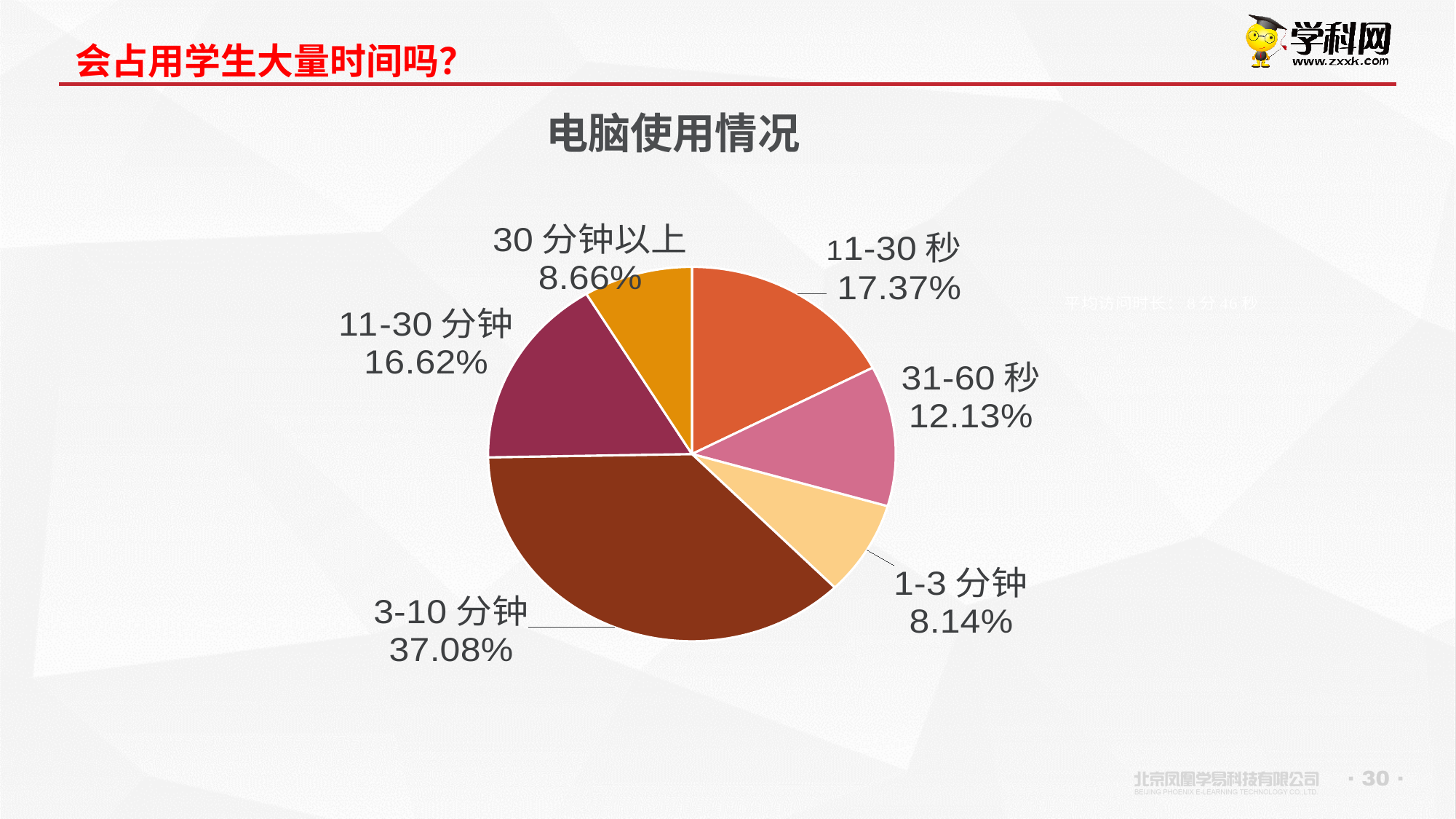

会占用学生大量时间吗？
# 电脑使用情况

### Chart

| Category |  |
|---|---|
| 11-30秒 | 0.17367126510533631 |
| 31-60秒 | 0.12128905069441538 |
| 1-3分钟 | 0.08141421749824468 |
| 3-10分钟 | 0.3708136307207323 |
| 11-30分钟 | 0.1661947338810544 |
| 30分钟以上 | 0.08661710210021722 |